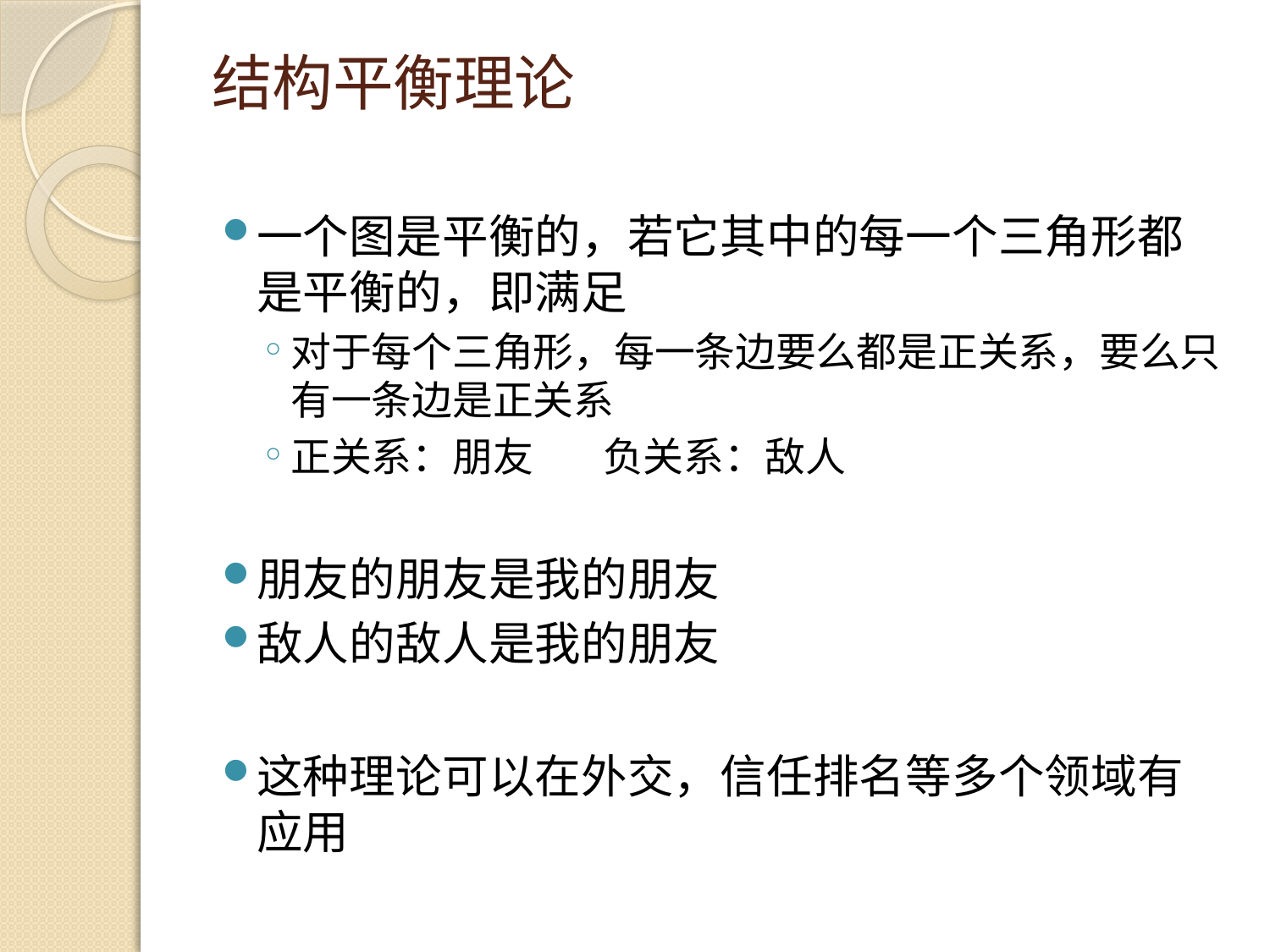

# 结构平衡理论
一个图是平衡的，若它其中的每一个三角形都是平衡的，即满足
对于每个三角形，每一条边要么都是正关系，要么只有一条边是正关系
正关系：朋友 	负关系：敌人

朋友的朋友是我的朋友
敌人的敌人是我的朋友

这种理论可以在外交，信任排名等多个领域有应用